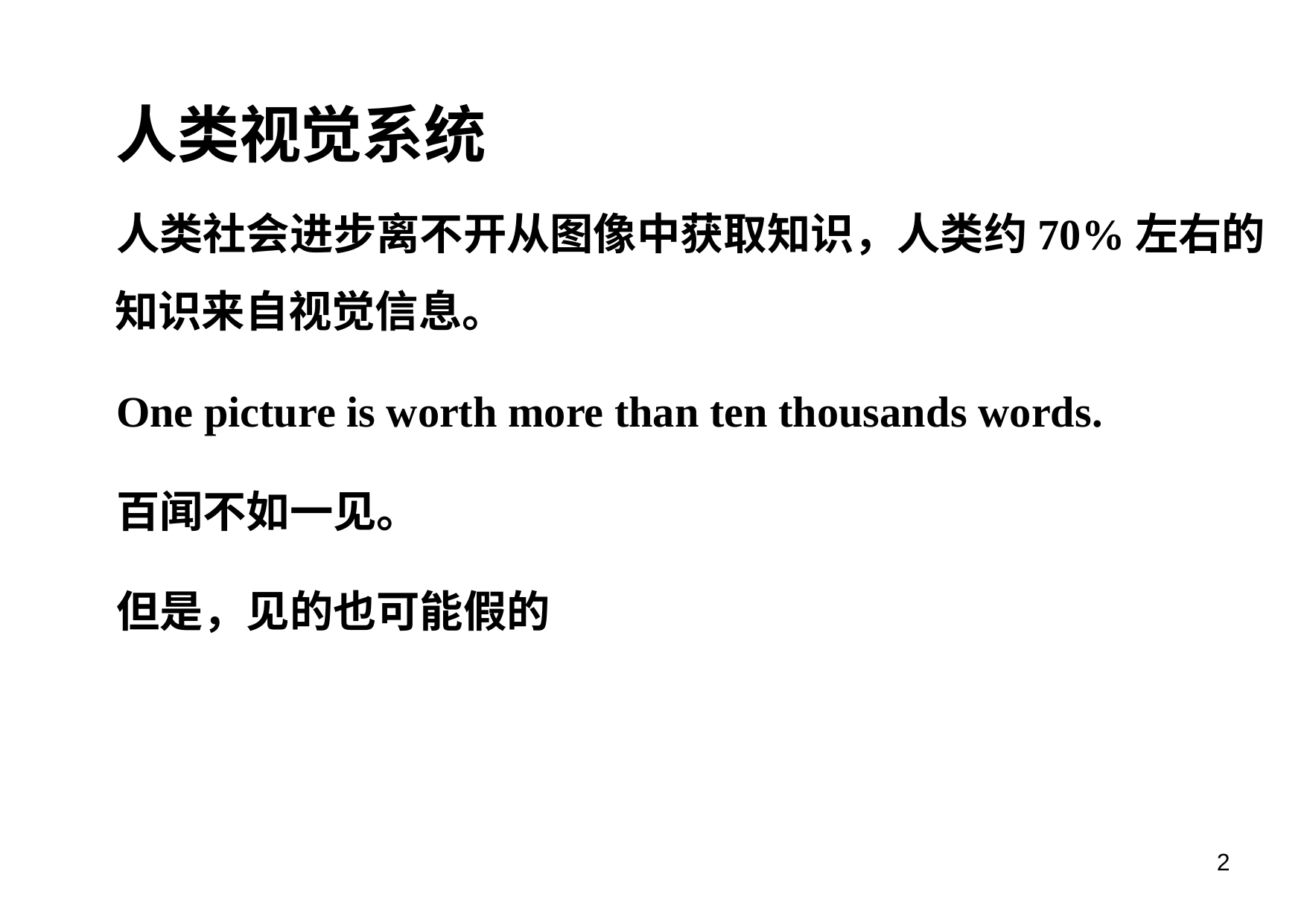

人类视觉系统
人类社会进步离不开从图像中获取知识，人类约70%左右的知识来自视觉信息。
One picture is worth more than ten thousands words.
百闻不如一见。
但是，见的也可能假的
2